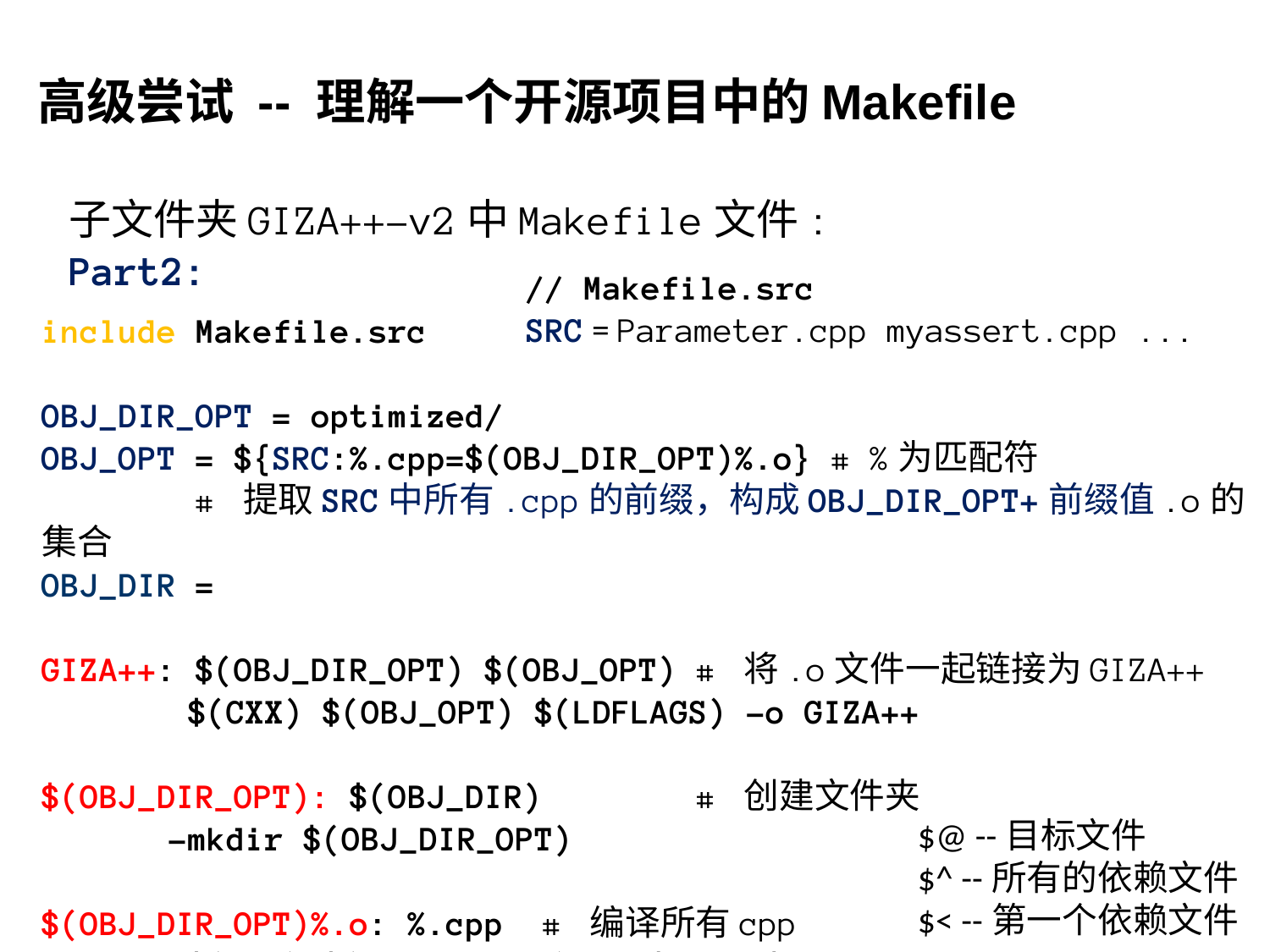

# 高级尝试 -- 理解一个开源项目中的Makefile
子文件夹GIZA++-v2中Makefile文件:
Part2:
// Makefile.src
SRC = Parameter.cpp myassert.cpp ...
include Makefile.src

OBJ_DIR_OPT = optimized/
OBJ_OPT = ${SRC:%.cpp=$(OBJ_DIR_OPT)%.o} # %为匹配符
        # 提取SRC中所有.cpp的前缀，构成OBJ_DIR_OPT+前缀值.o的集合
OBJ_DIR =

GIZA++: $(OBJ_DIR_OPT) $(OBJ_OPT) # 将.o文件一起链接为GIZA++
	 $(CXX) $(OBJ_OPT) $(LDFLAGS) -o GIZA++

$(OBJ_DIR_OPT): $(OBJ_DIR)        # 创建文件夹
	-mkdir $(OBJ_DIR_OPT)

$(OBJ_DIR_OPT)%.o: %.cpp  # 编译所有cpp
	 $(CXX) $(CFLAGS_OPT) -c $< -o $@
$@ --目标文件
$^ --所有的依赖文件
$< --第一个依赖文件